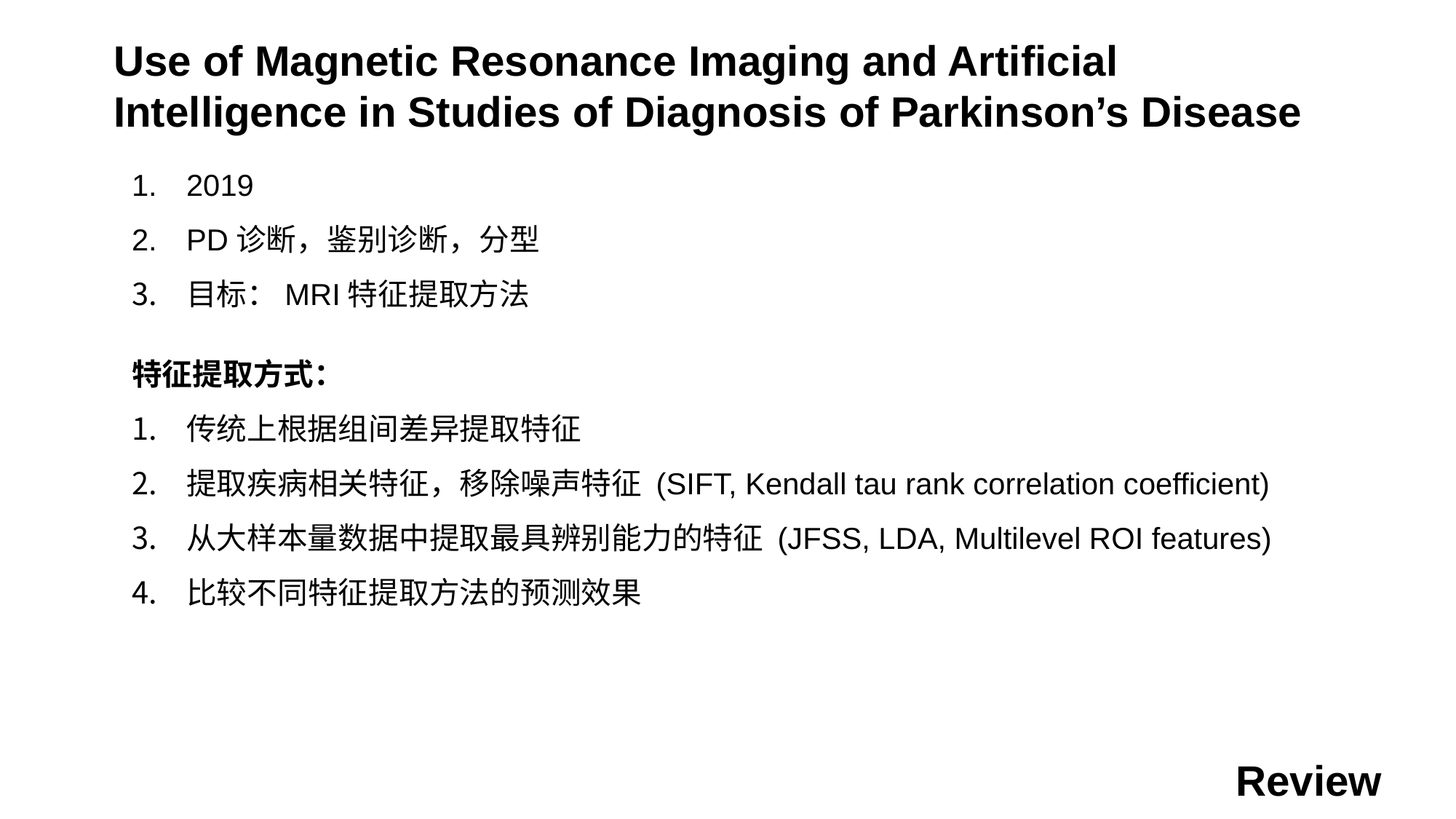

Use of Magnetic Resonance Imaging and Artificial Intelligence in Studies of Diagnosis of Parkinson’s Disease
2019
PD诊断，鉴别诊断，分型
目标：MRI特征提取方法
特征提取方式：
传统上根据组间差异提取特征
提取疾病相关特征，移除噪声特征 (SIFT, Kendall tau rank correlation coefficient)
从大样本量数据中提取最具辨别能力的特征 (JFSS, LDA, Multilevel ROI features)
比较不同特征提取方法的预测效果
Review